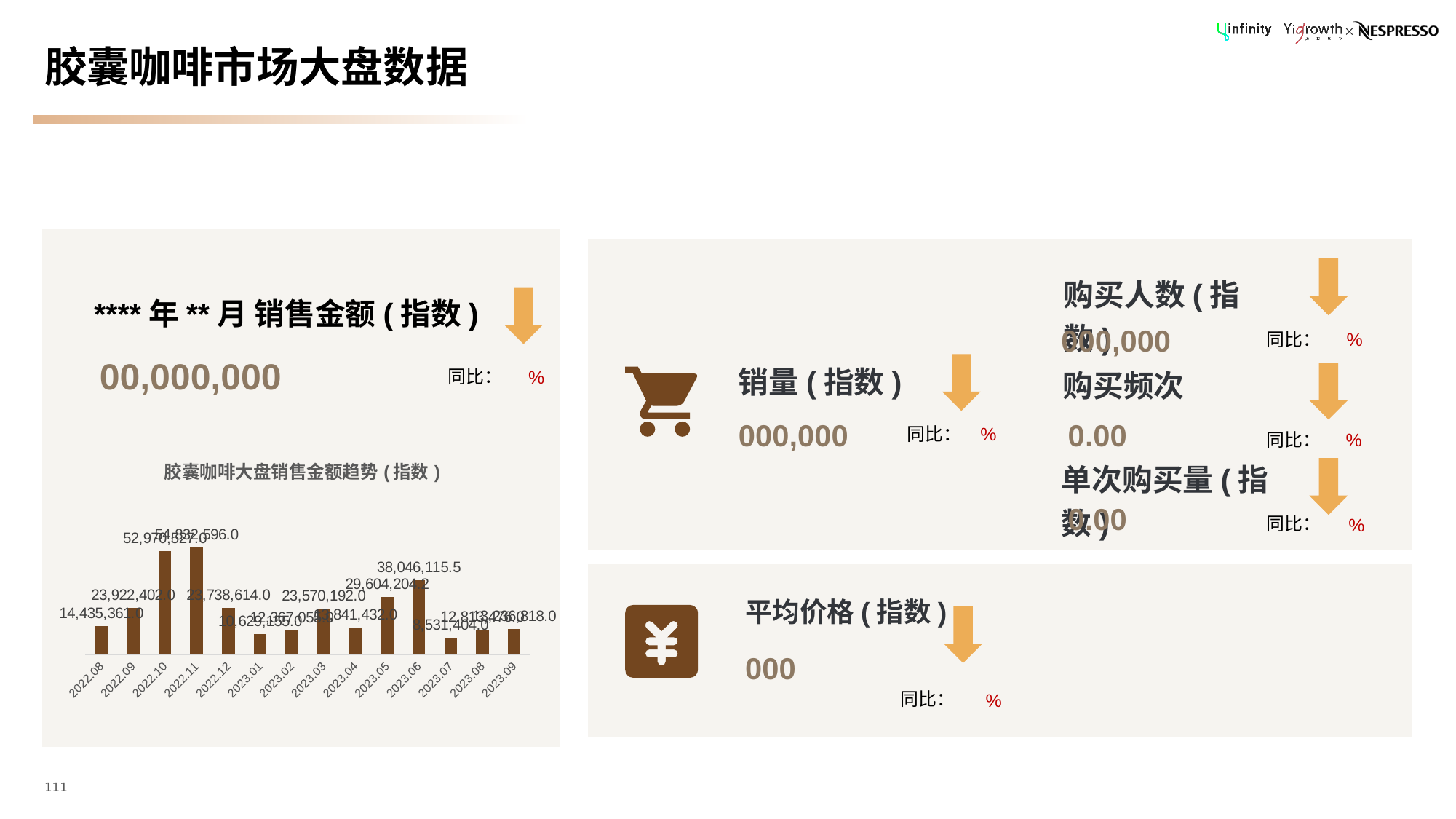

# 胶囊咖啡市场大盘数据

购买人数(指数)
****年**月 销售金额(指数)

000,000
同比：
%
00,000,000
销量(指数)

购买频次
同比：
%

0.00
000,000
同比：
%
%
同比：

### Chart: 胶囊咖啡大盘销售金额趋势(指数)

| Category | GMV |
|---|---|
| 2022.08 | 14435361.0 |
| 2022.09 | 23922402.0 |
| 2022.1 | 52970527.0 |
| 2022.11 | 54832596.0 |
| 2022.12 | 23738614.0 |
| 2023.01 | 10629155.0 |
| 2023.02 | 12367055.0 |
| 2023.03 | 23570192.0 |
| 2023.04 | 13841432.0 |
| 2023.05 | 29604204.23 |
| 2023.06 | 38046115.51 |
| 2023.07 | 8531404.0 |
| 2023.08 | 12813476.0 |
| 2023.09 | 13236818.0 |
单次购买量(指数)

0.00
同比：
%

平均价格(指数)

000
同比：
%
111